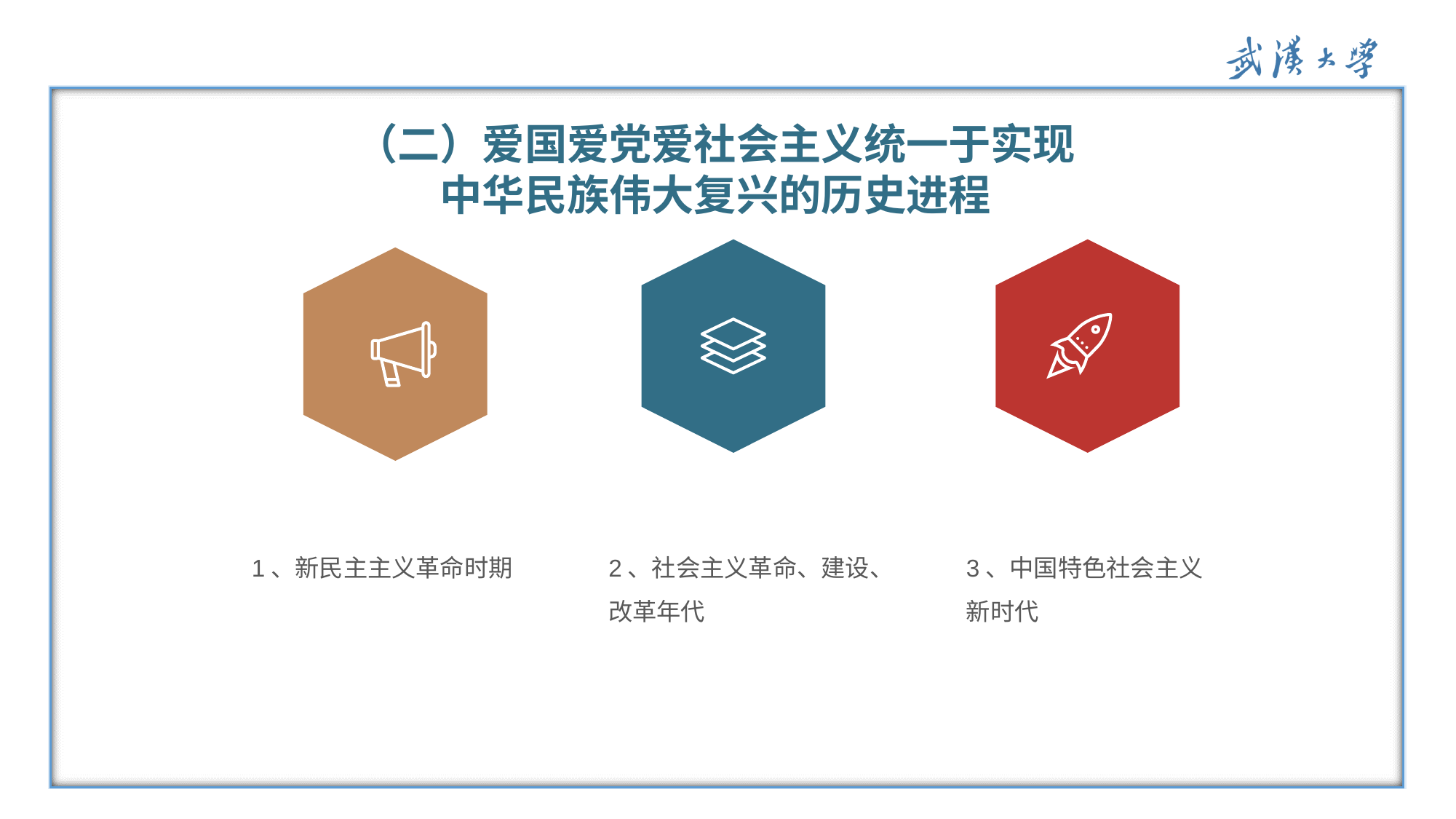

（二）爱国爱党爱社会主义统一于实现中华民族伟大复兴的历史进程

1、新民主主义革命时期
2、社会主义革命、建设、改革年代
3、中国特色社会主义新时代